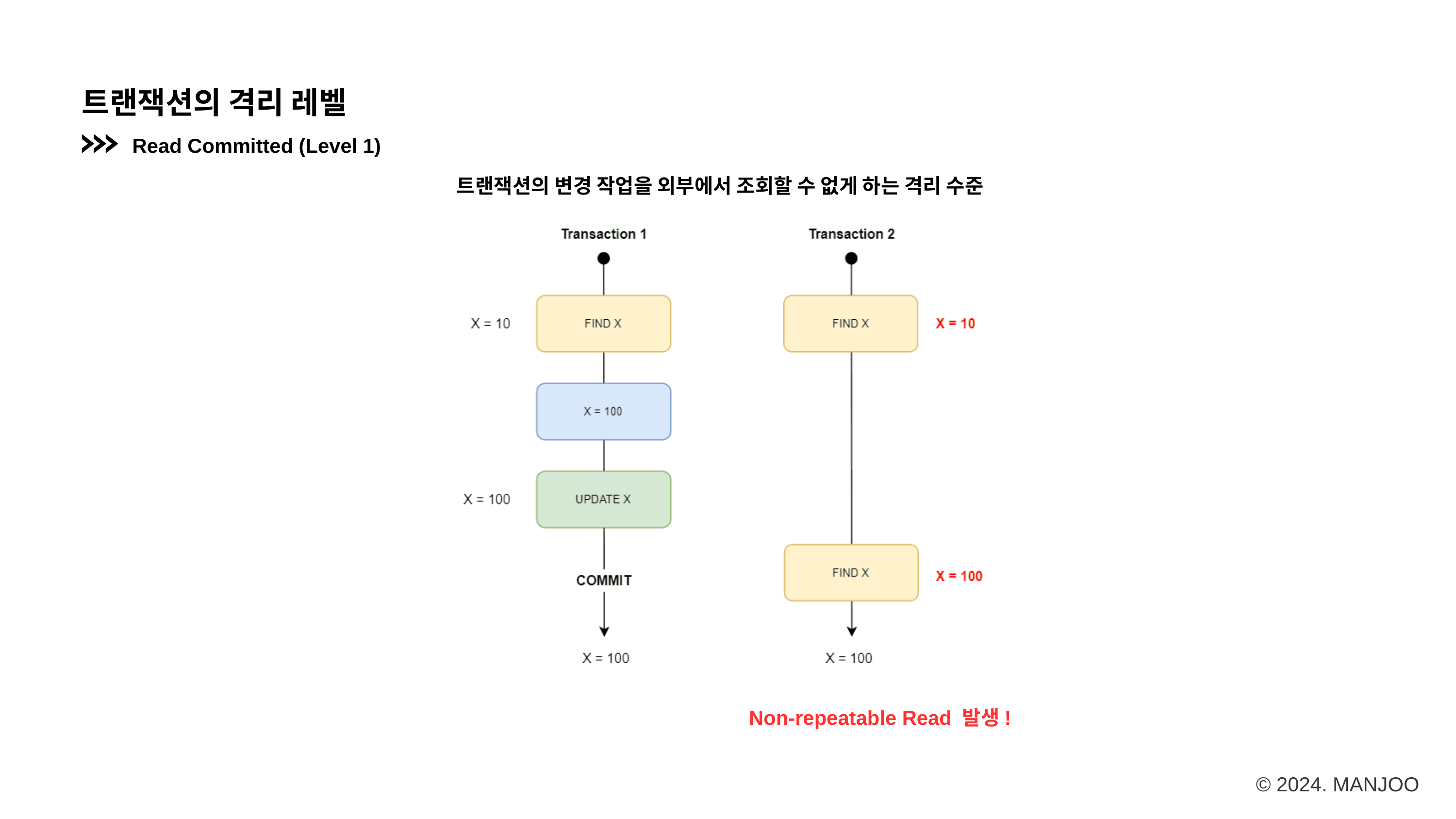

트랜잭션의 격리 레벨

Read Committed (Level 1)

 트랜잭션의 변경 작업을 외부에서 조회할 수 없게 하는 격리 수준

Non-repeatable Read 발생!
© 2024. MANJOO